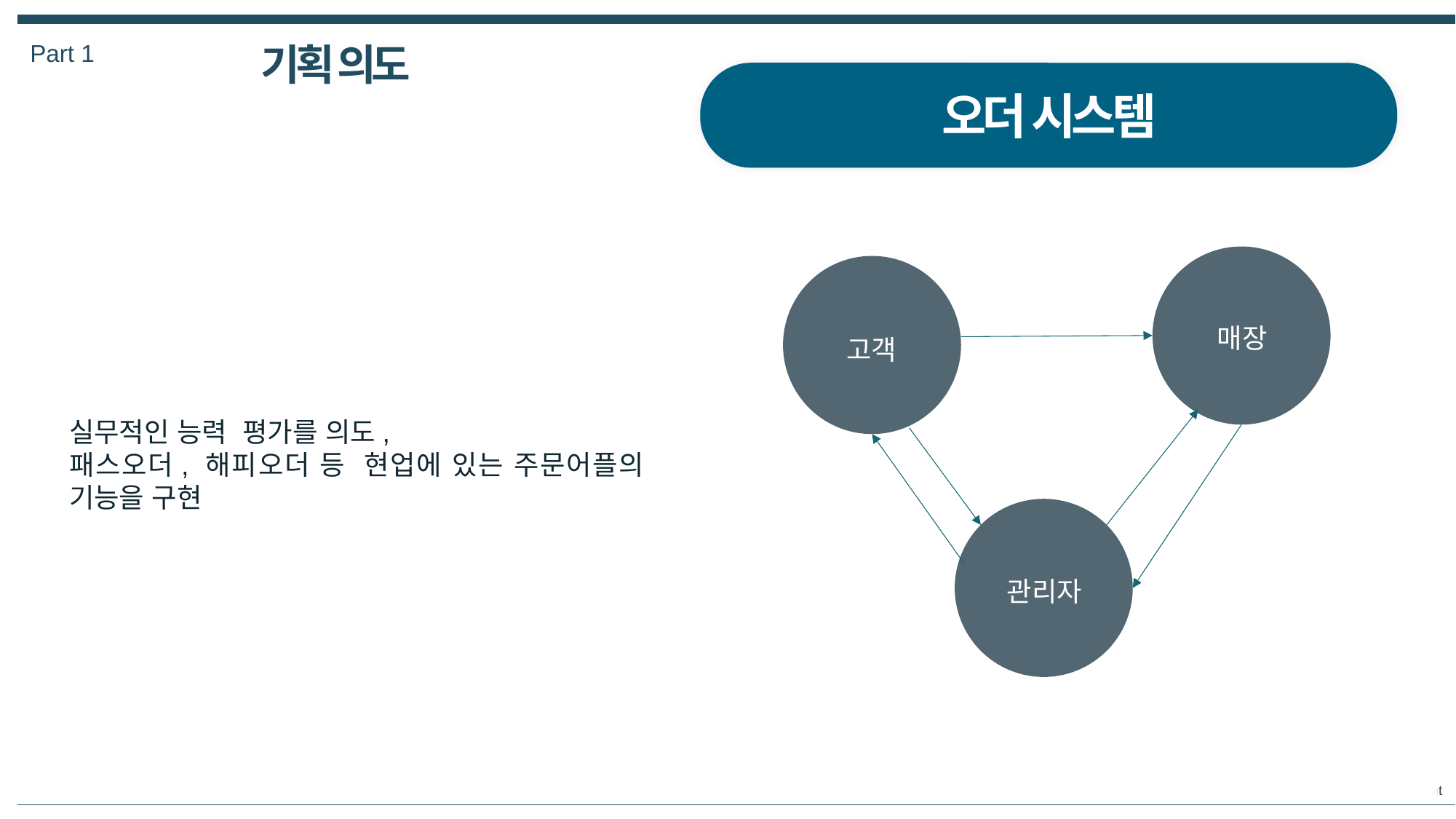

Part 1
기획 의도

오더 시스템

매장
고객
실무적인 능력  평가를 의도,
패스오더, 해피오더 등  현업에 있는 주문어플의 기능을 구현

관리자